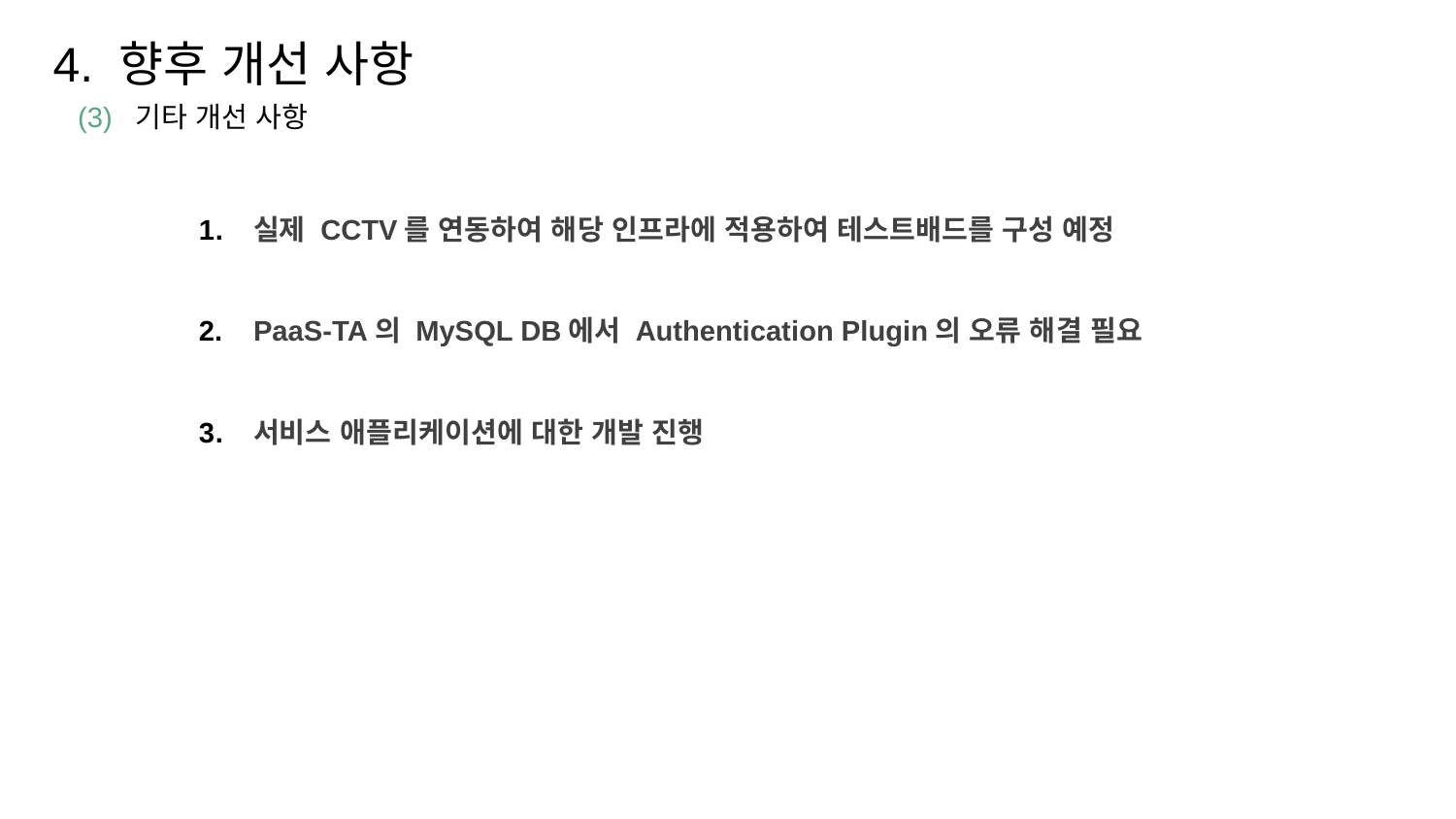

4. 향후 개선 사항
(3)  기타 개선 사항
실제 CCTV를 연동하여 해당 인프라에 적용하여 테스트배드를 구성 예정

PaaS-TA의 MySQL DB에서 Authentication Plugin의 오류 해결 필요

서비스 애플리케이션에 대한 개발 진행